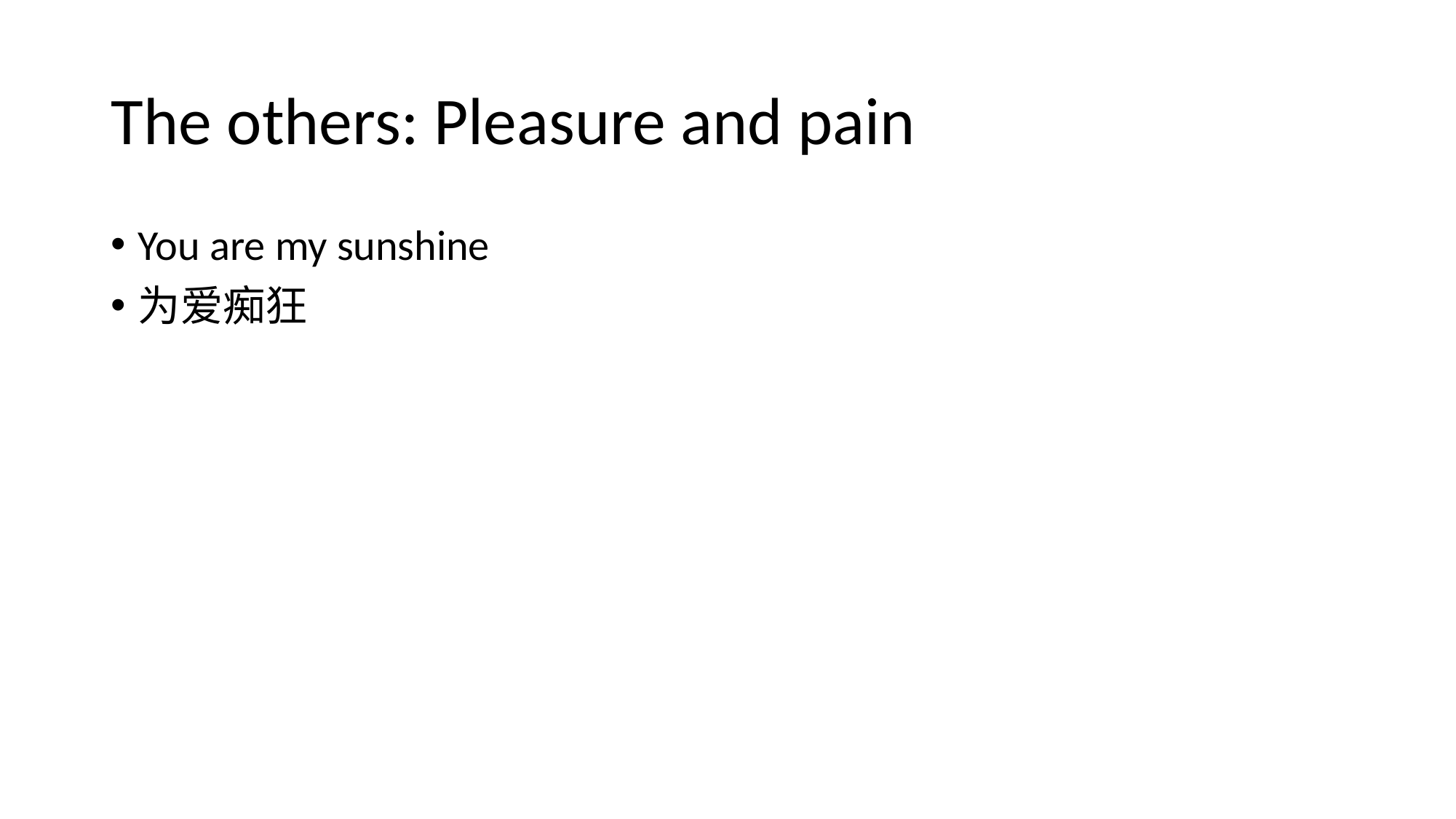

# The others: Pleasure and pain
You are my sunshine
为爱痴狂